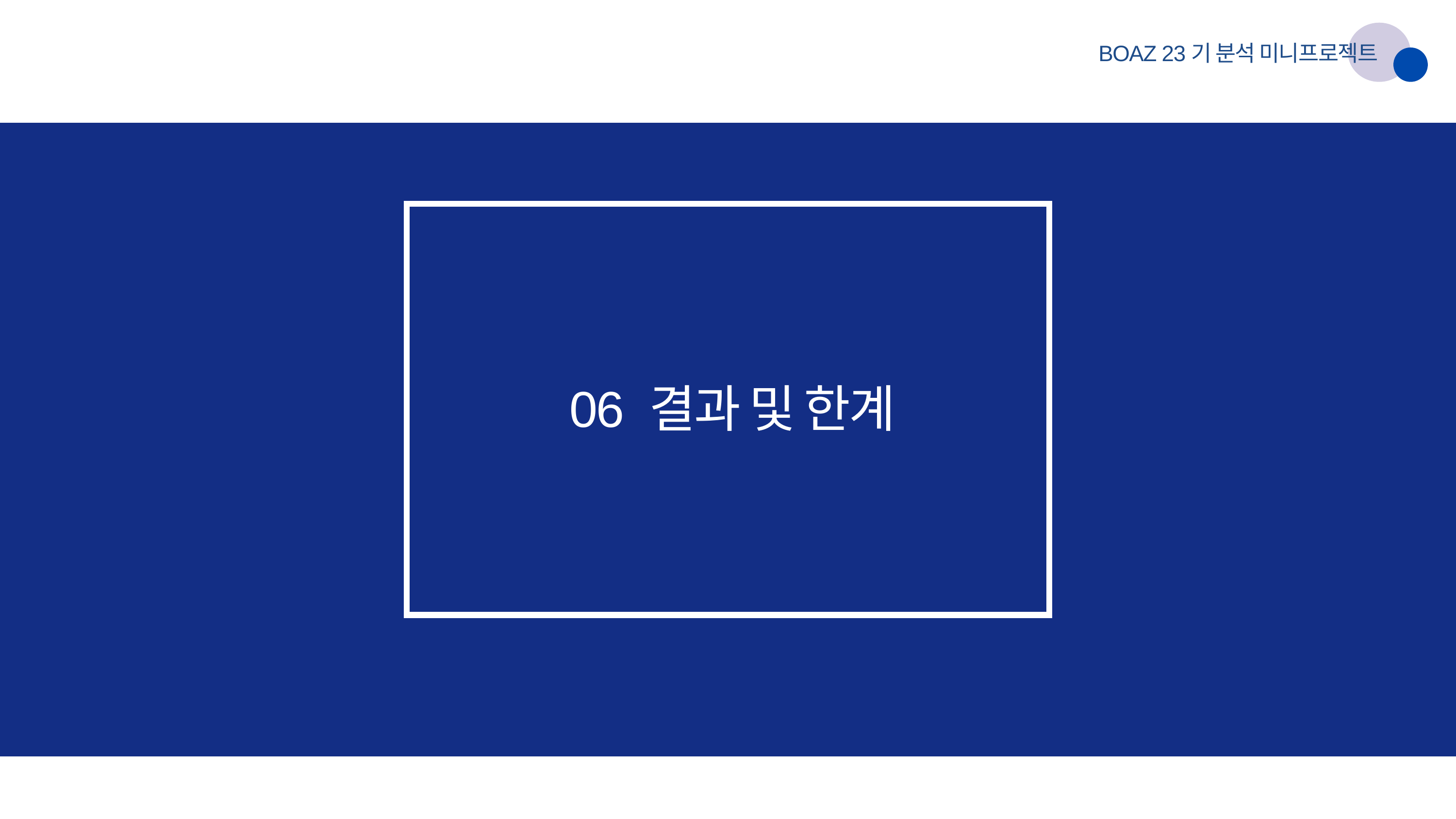

BOAZ 23기 분석 미니프로젝트

06 결과 및 한계